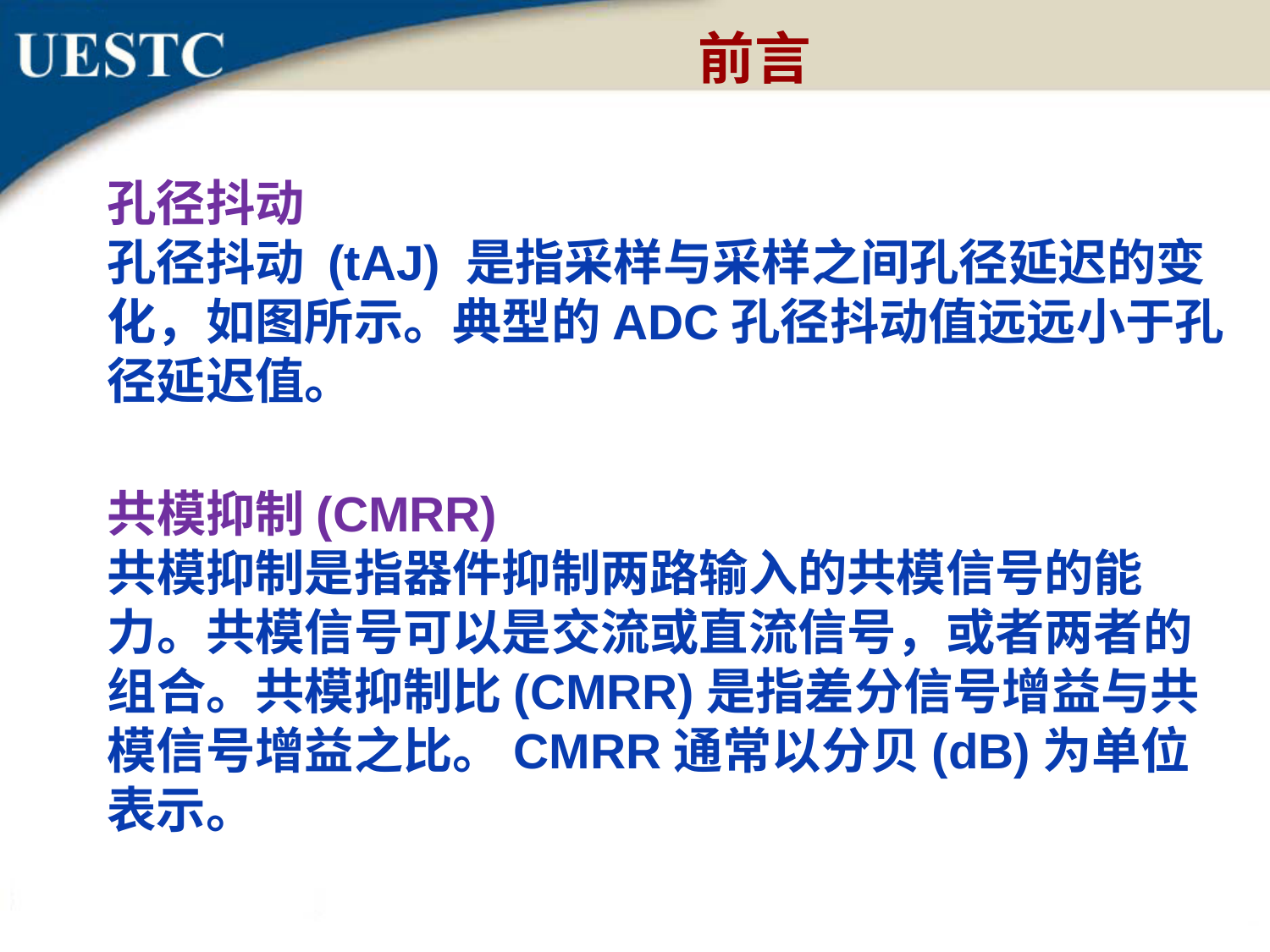

前言
孔径抖动
孔径抖动 (tAJ) 是指采样与采样之间孔径延迟的变化，如图所示。典型的ADC孔径抖动值远远小于孔径延迟值。
共模抑制(CMRR)
共模抑制是指器件抑制两路输入的共模信号的能力。共模信号可以是交流或直流信号，或者两者的组合。共模抑制比(CMRR)是指差分信号增益与共模信号增益之比。CMRR通常以分贝(dB)为单位表示。